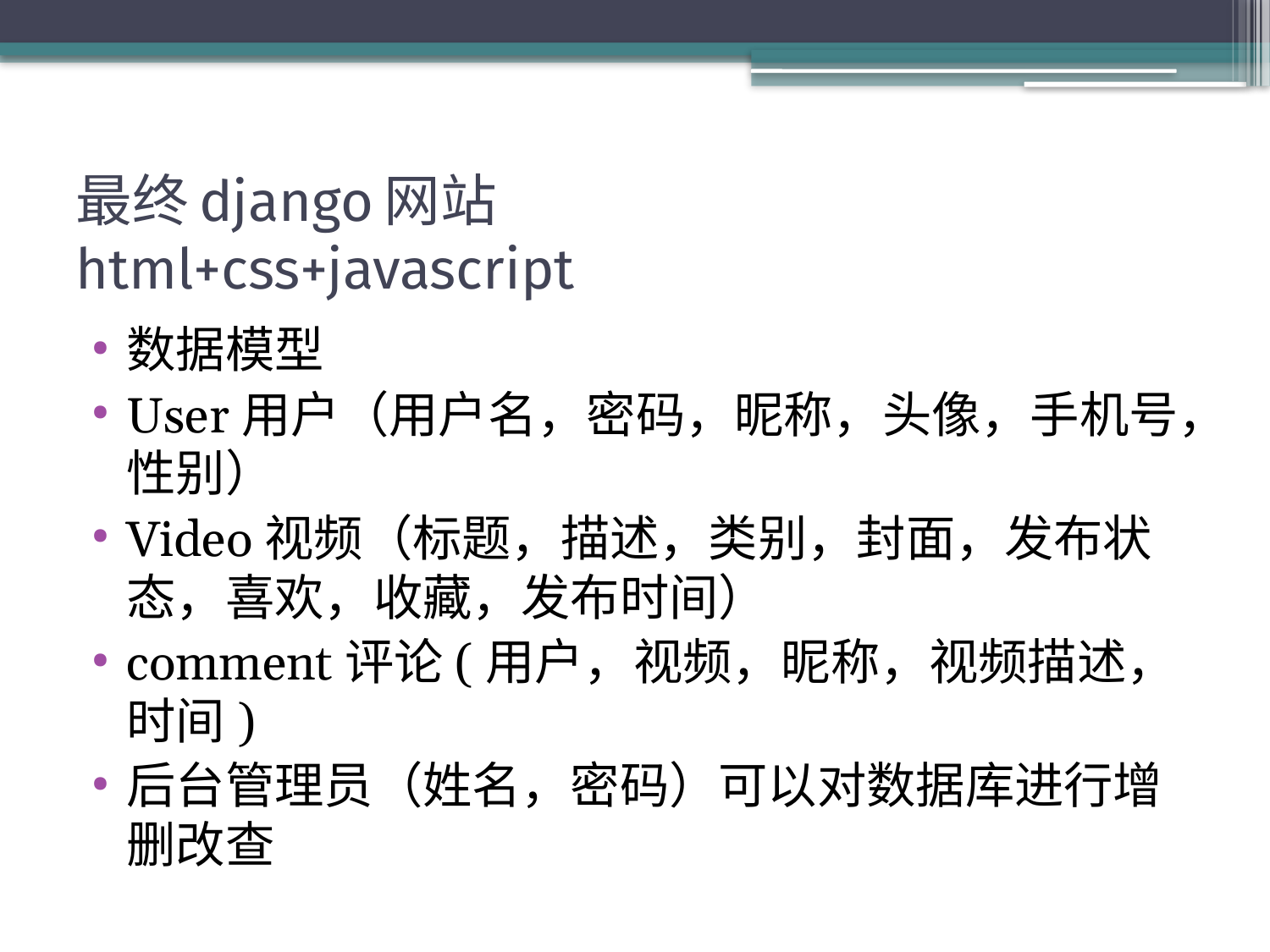

# 最终django网站 html+css+javascript
数据模型
User用户（用户名，密码，昵称，头像，手机号，性别）
Video视频（标题，描述，类别，封面，发布状态，喜欢，收藏，发布时间）
comment评论(用户，视频，昵称，视频描述，时间)
后台管理员（姓名，密码）可以对数据库进行增删改查